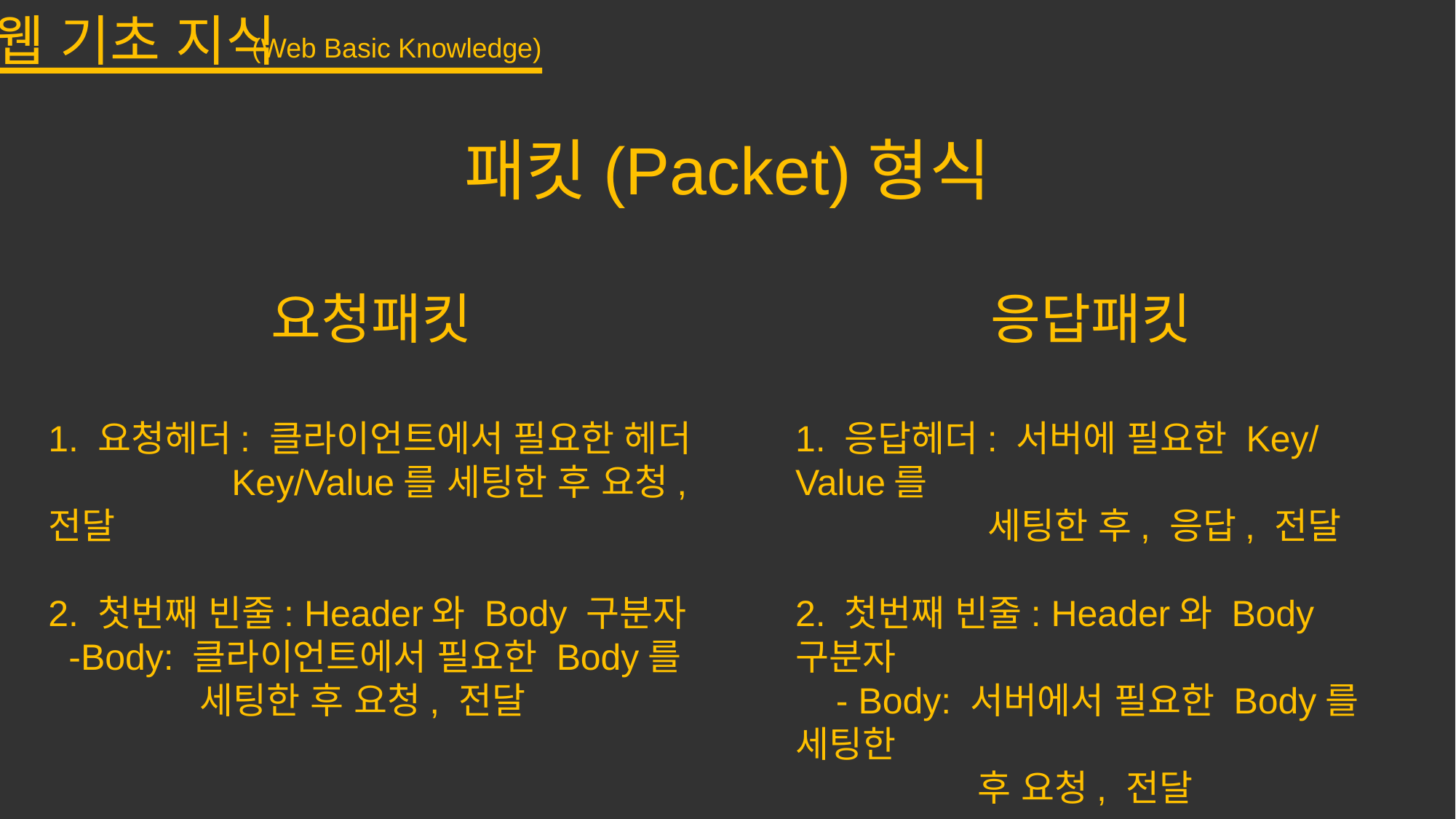

웹 기초 지식
(Web Basic Knowledge)

패킷(Packet)형식
요청패킷
응답패킷
1. 요청헤더: 클라이언트에서 필요한 헤더
                  Key/Value를 세팅한 후 요청, 전달

2. 첫번째 빈줄: Header와 Body 구분자
  -Body: 클라이언트에서 필요한 Body를
              세팅한 후 요청, 전달
1. 응답헤더: 서버에 필요한 Key/Value를
                  세팅한 후, 응답, 전달

2. 첫번째 빈줄: Header와 Body 구분자
    - Body: 서버에서 필요한 Body를 세팅한
                 후 요청, 전달